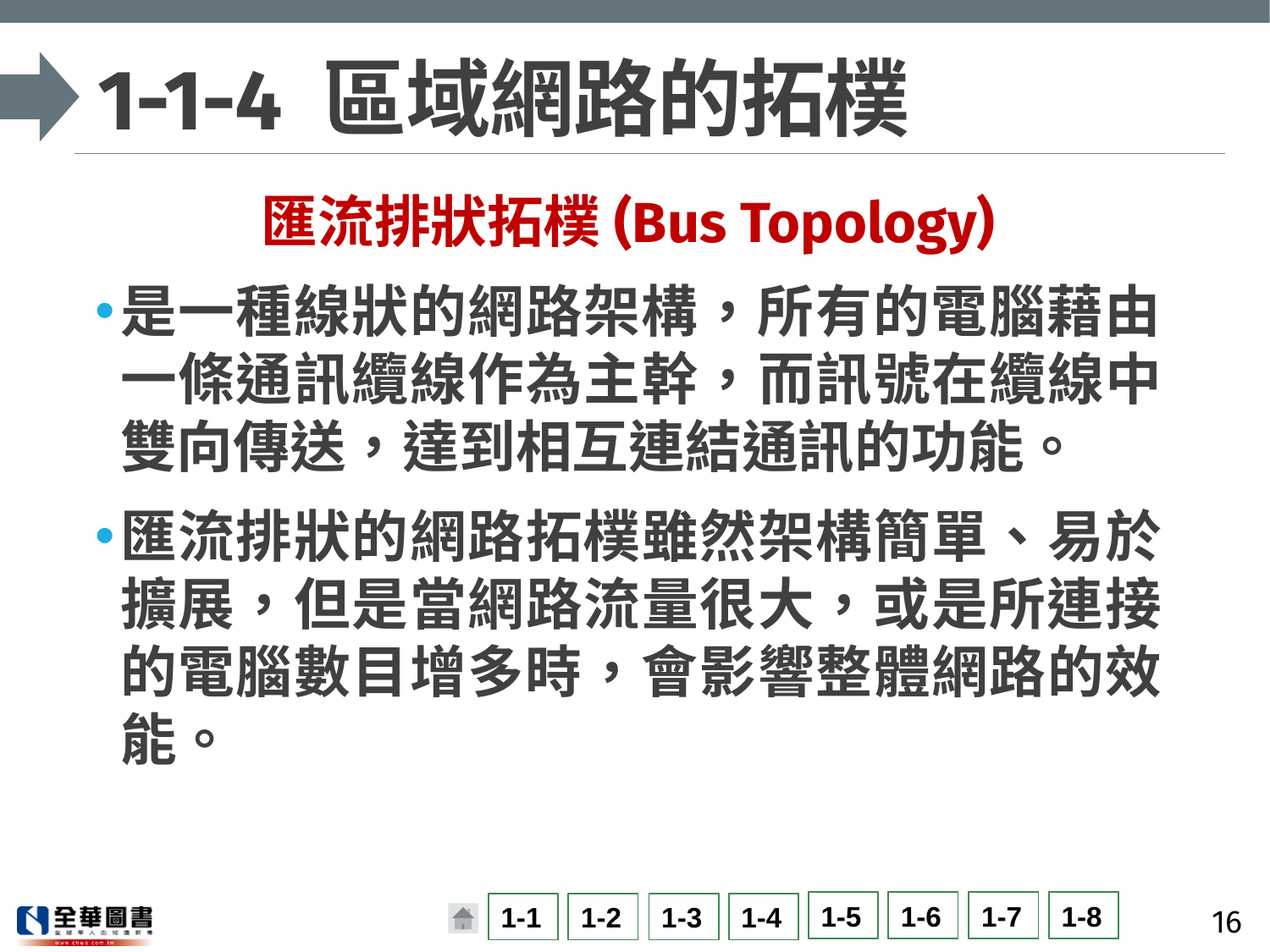

# 1-1-4 區域網路的拓樸
匯流排狀拓樸(Bus Topology)
是一種線狀的網路架構，所有的電腦藉由一條通訊纜線作為主幹，而訊號在纜線中雙向傳送，達到相互連結通訊的功能。
匯流排狀的網路拓樸雖然架構簡單、易於擴展，但是當網路流量很大，或是所連接的電腦數目增多時，會影響整體網路的效能。
16